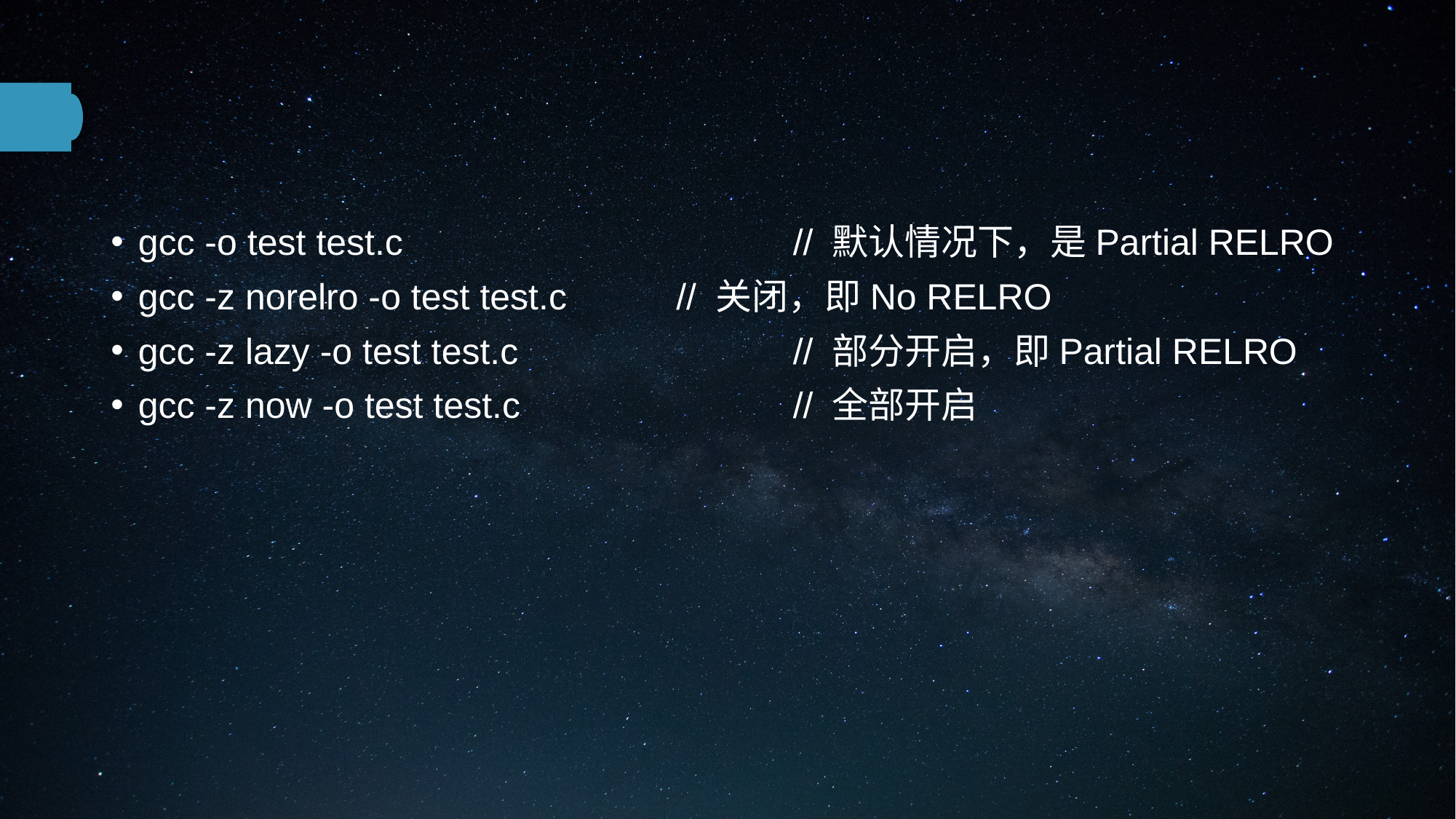

#
gcc -o test test.c				// 默认情况下，是Partial RELRO
gcc -z norelro -o test test.c	          // 关闭，即No RELRO
gcc -z lazy -o test test.c			// 部分开启，即Partial RELRO
gcc -z now -o test test.c			// 全部开启